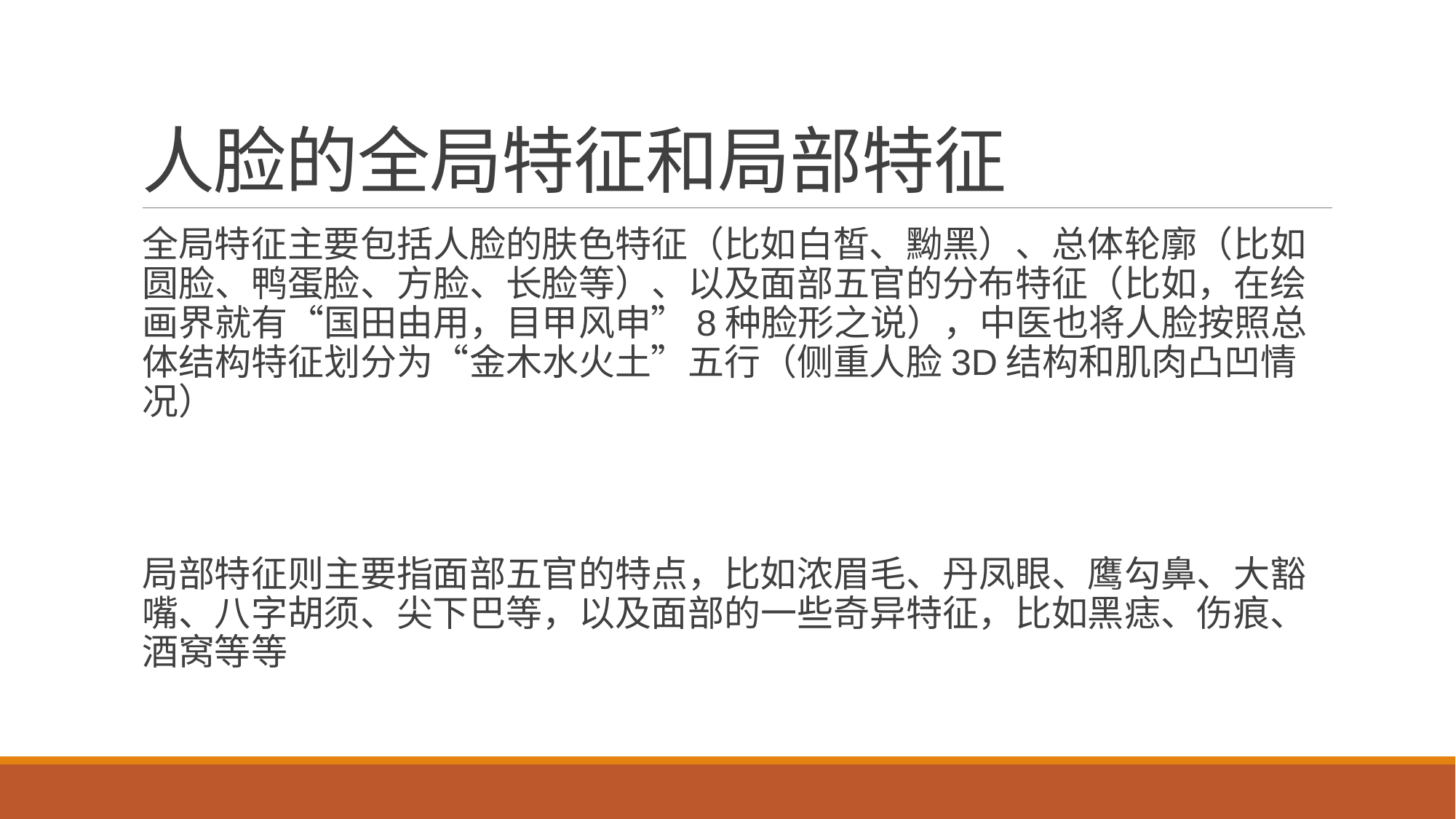

# 人脸的全局特征和局部特征
全局特征主要包括人脸的肤色特征（比如白皙、黝黑）、总体轮廓（比如圆脸、鸭蛋脸、方脸、长脸等）、以及面部五官的分布特征（比如，在绘画界就有“国田由用，目甲风申”8种脸形之说），中医也将人脸按照总体结构特征划分为“金木水火土”五行（侧重人脸3D结构和肌肉凸凹情况）

局部特征则主要指面部五官的特点，比如浓眉毛、丹凤眼、鹰勾鼻、大豁嘴、八字胡须、尖下巴等，以及面部的一些奇异特征，比如黑痣、伤痕、酒窝等等

48